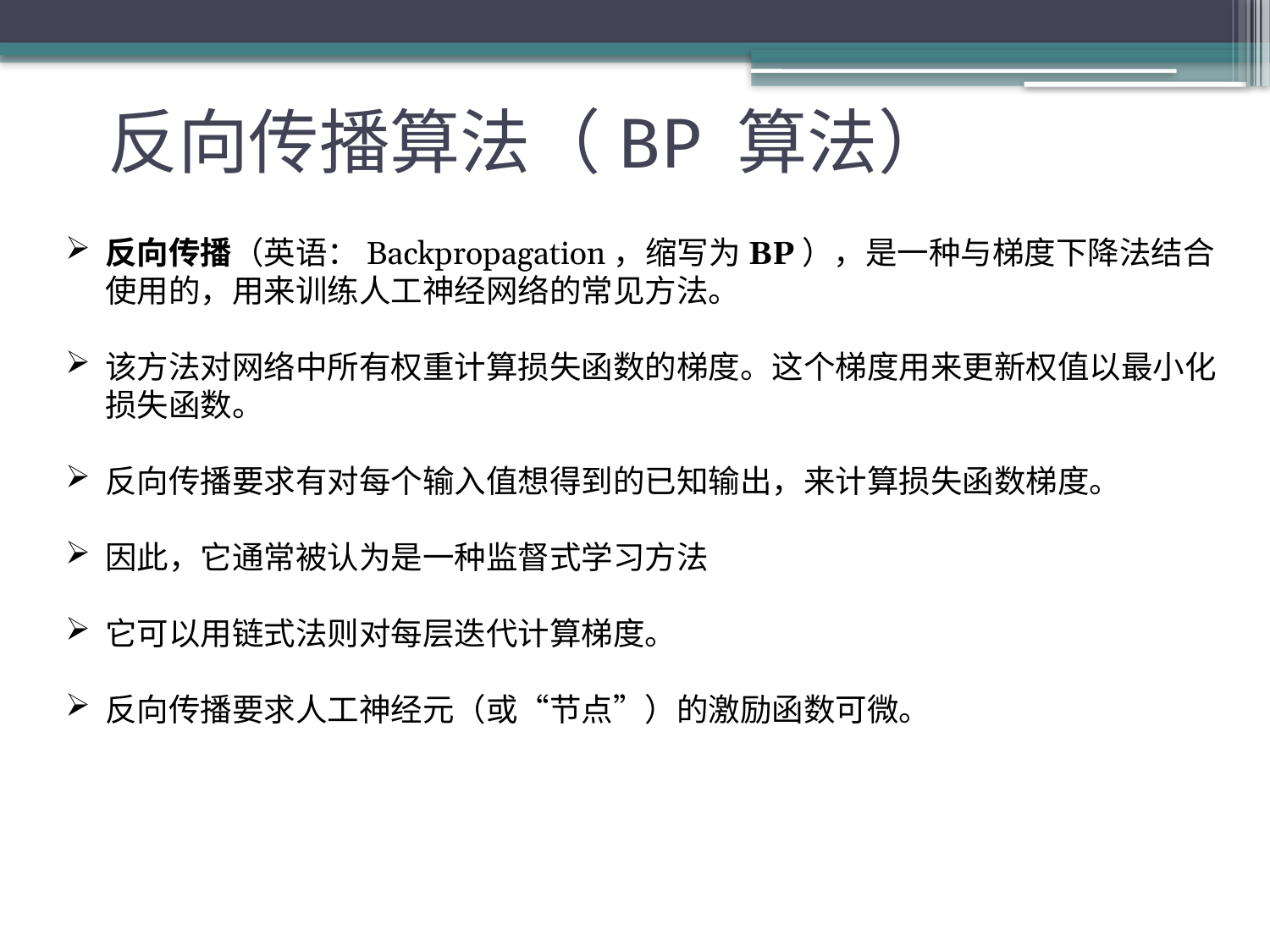

反向传播算法（BP 算法）
反向传播（英语：Backpropagation，缩写为BP），是一种与梯度下降法结合使用的，用来训练人工神经网络的常见方法。

该方法对网络中所有权重计算损失函数的梯度。这个梯度用来更新权值以最小化损失函数。

反向传播要求有对每个输入值想得到的已知输出，来计算损失函数梯度。

因此，它通常被认为是一种监督式学习方法

它可以用链式法则对每层迭代计算梯度。

反向传播要求人工神经元（或“节点”）的激励函数可微。